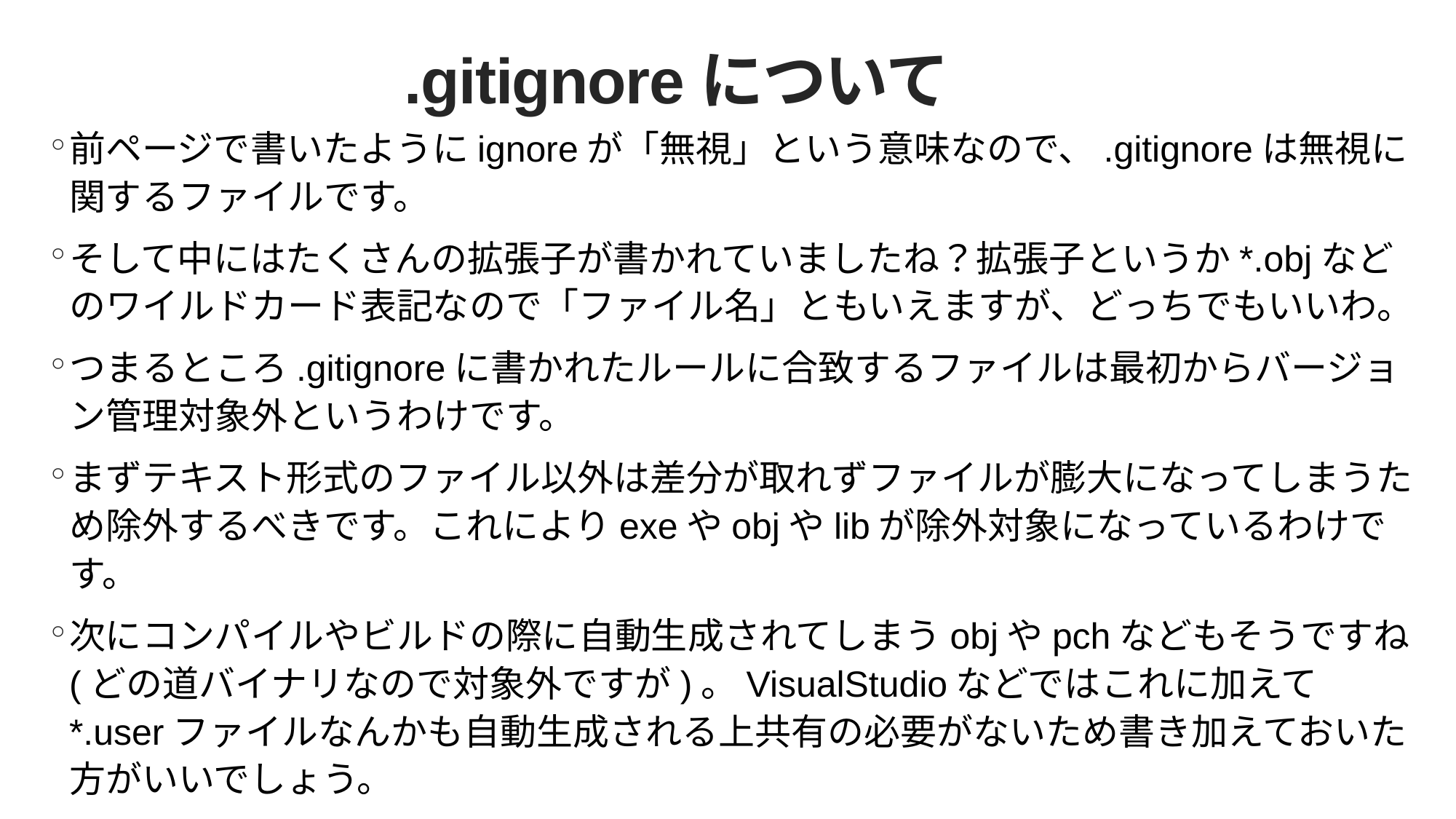

# .gitignoreについて
前ページで書いたようにignoreが「無視」という意味なので、.gitignoreは無視に関するファイルです。
そして中にはたくさんの拡張子が書かれていましたね？拡張子というか*.objなどのワイルドカード表記なので「ファイル名」ともいえますが、どっちでもいいわ。
つまるところ.gitignoreに書かれたルールに合致するファイルは最初からバージョン管理対象外というわけです。
まずテキスト形式のファイル以外は差分が取れずファイルが膨大になってしまうため除外するべきです。これによりexeやobjやlibが除外対象になっているわけです。
次にコンパイルやビルドの際に自動生成されてしまうobjやpchなどもそうですね(どの道バイナリなので対象外ですが)。VisualStudioなどではこれに加えて*.userファイルなんかも自動生成される上共有の必要がないため書き加えておいた方がいいでしょう。